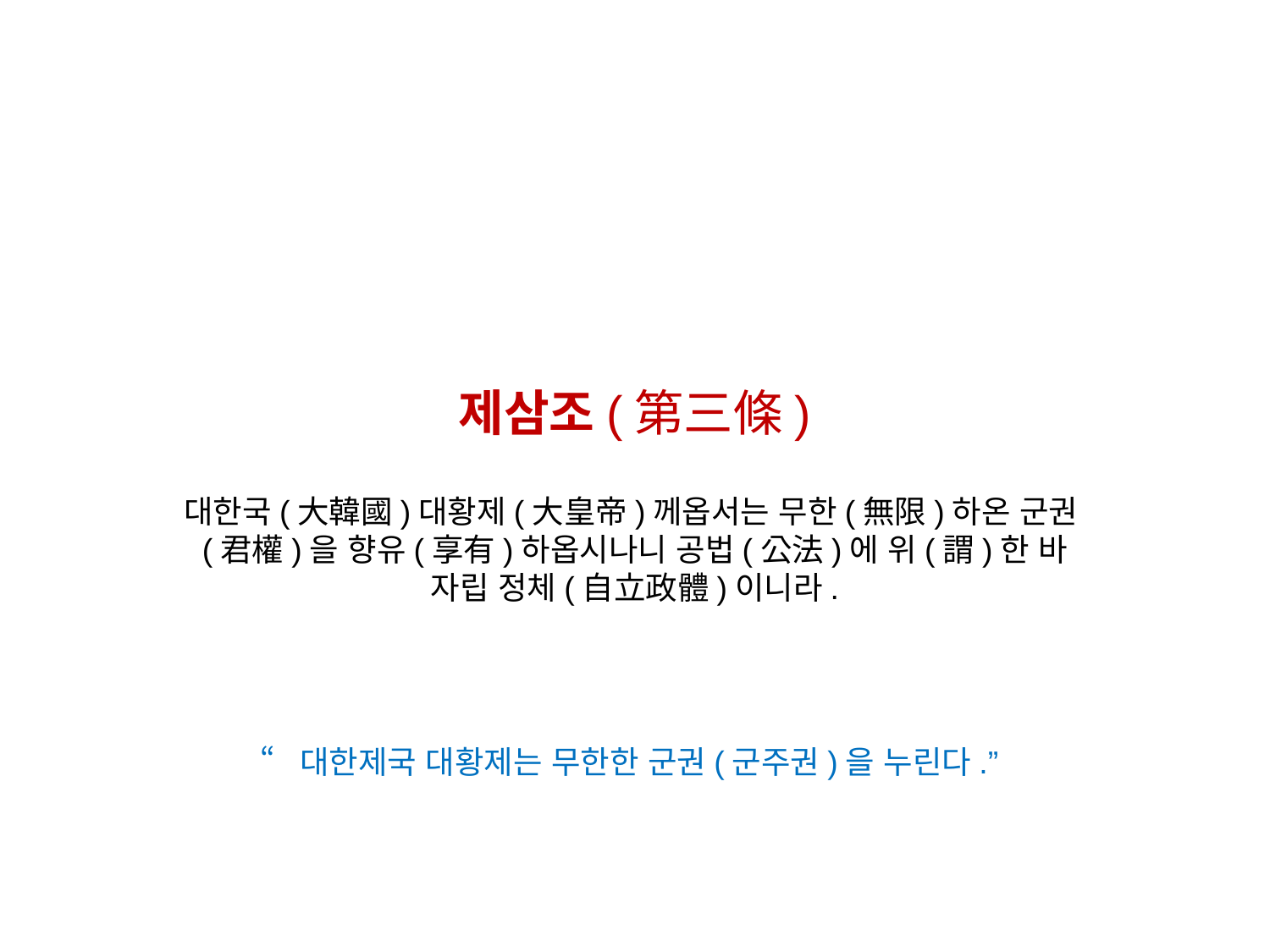

제삼조(第三條)

대한국(大韓國)대황제(大皇帝)께옵서는 무한(無限)하온 군권(君權)을 향유(享有)하옵시나니 공법(公法)에 위(謂)한 바 자립 정체(自立政體)이니라.
“대한제국 대황제는 무한한 군권(군주권)을 누린다.”